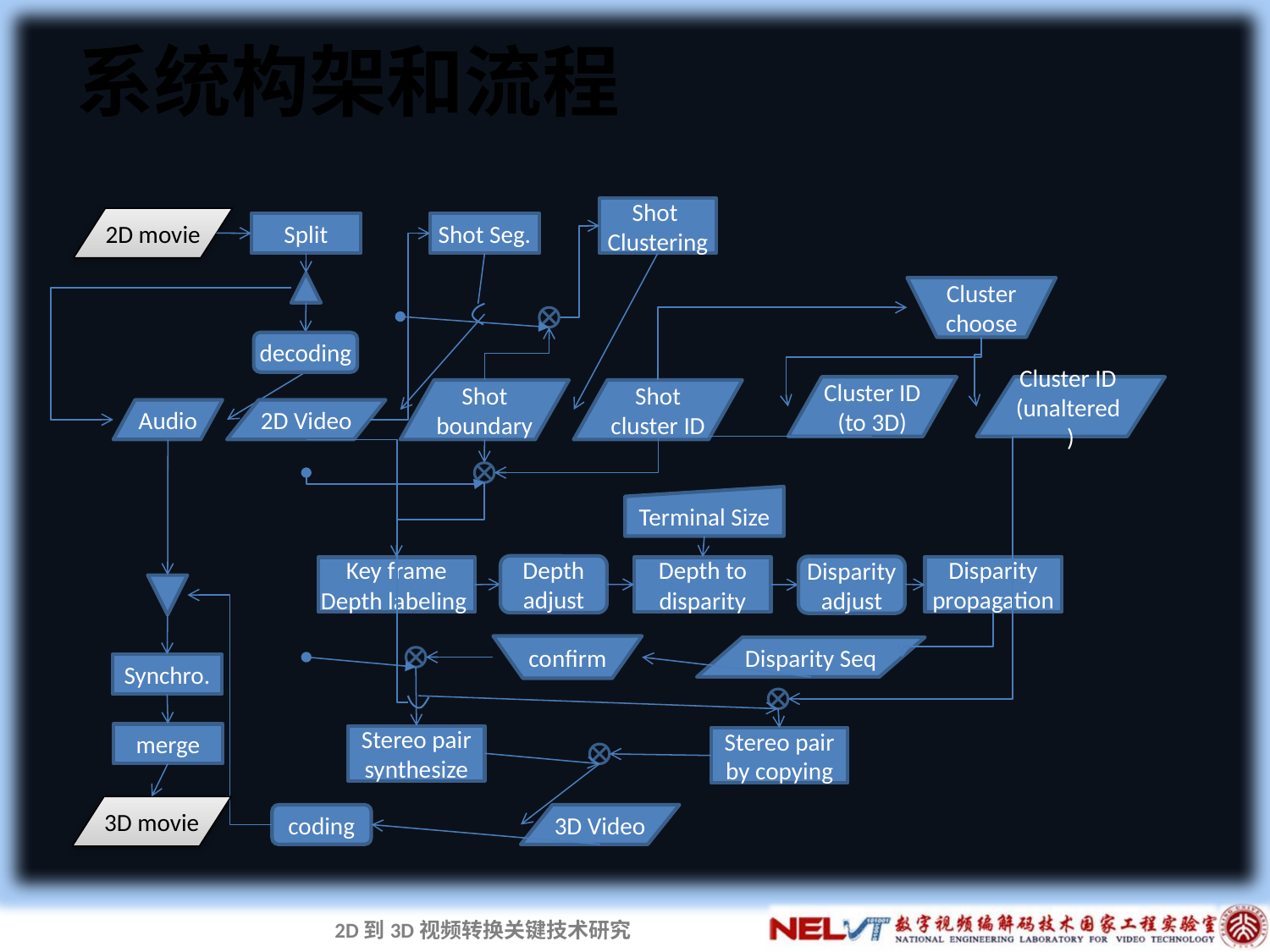

# 系统构架和流程
Shot
Clustering
2D movie
Split
Shot Seg.

Cluster
choose

decoding
Cluster ID
(to 3D)
Cluster ID
(unaltered )
Shot boundary
Shot cluster ID
Audio
2D Video

Terminal Size
Depth adjust
Disparity adjust
Disparity propagation
Key frame
Depth labeling
Depth to disparity

confirm
Disparity Seq

Synchro.

merge
Stereo pair synthesize
Stereo pair by copying

3D movie
coding
3D Video